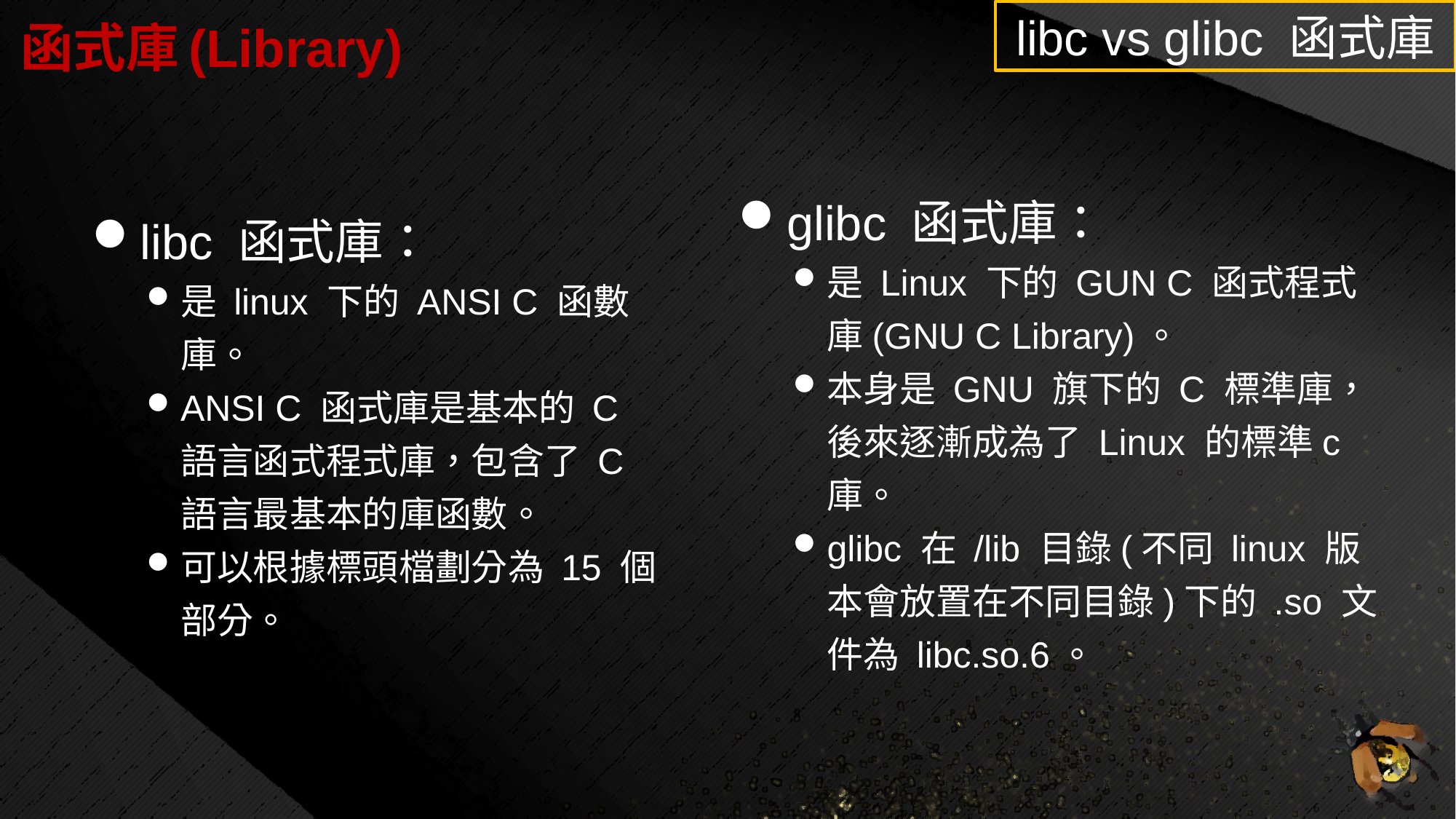

# 函式庫(Library)
libc vs glibc 函式庫
glibc 函式庫：
是 Linux 下的 GUN C 函式程式庫(GNU C Library)。
本身是 GNU 旗下的 C 標準庫，後來逐漸成為了 Linux 的標準c 庫。
glibc 在 /lib 目錄(不同 linux 版本會放置在不同目錄)下的 .so 文件為 libc.so.6。
libc 函式庫：
是 linux 下的 ANSI C 函數庫。
ANSI C 函式庫是基本的 C 語言函式程式庫，包含了 C 語言最基本的庫函數。
可以根據標頭檔劃分為 15 個部分。